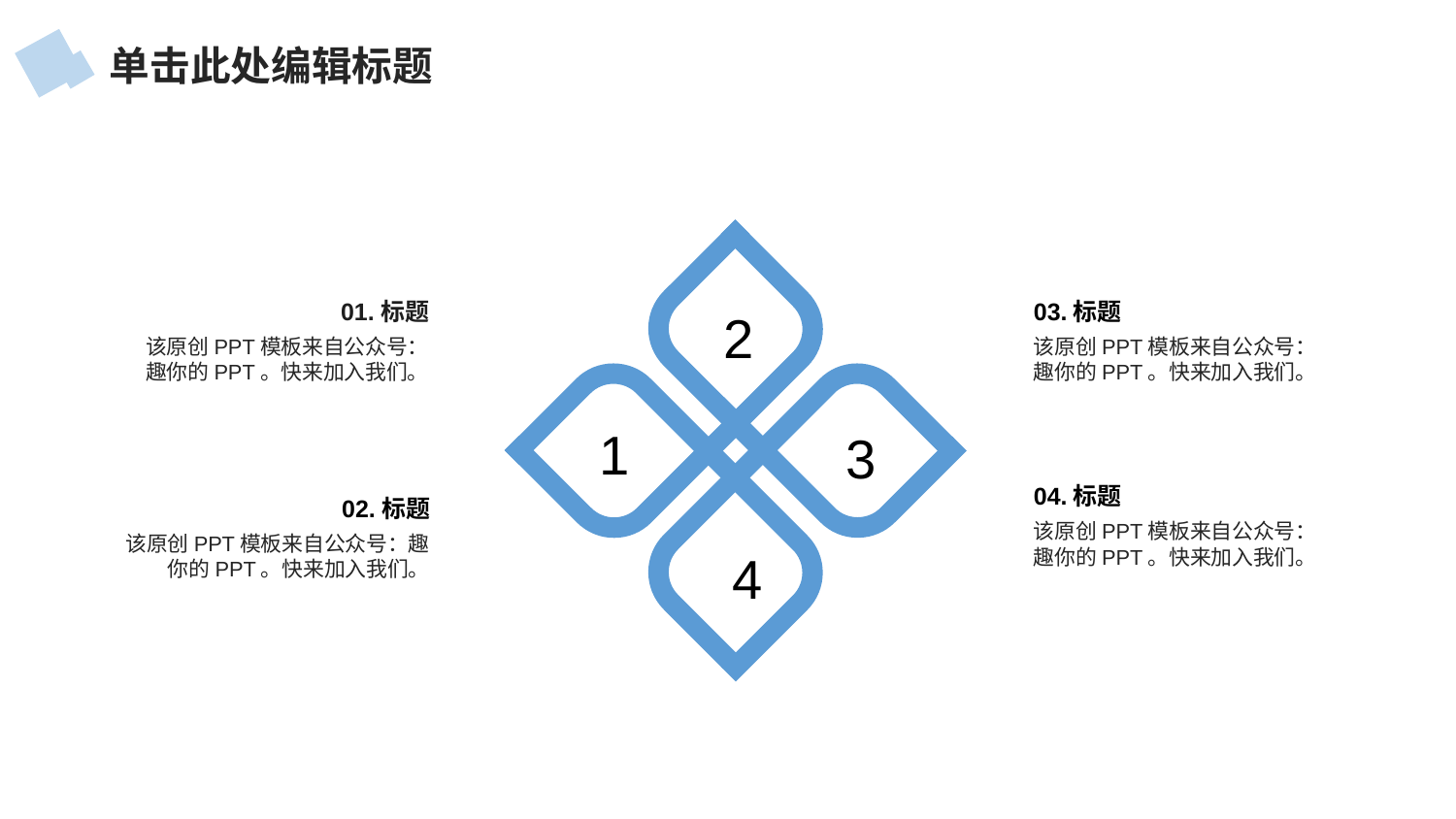

单击此处编辑标题

01.标题
03.标题
2
该原创PPT模板来自公众号：趣你的PPT。快来加入我们。
该原创PPT模板来自公众号：趣你的PPT。快来加入我们。

1
3
04.标题
02.标题
该原创PPT模板来自公众号：趣你的PPT。快来加入我们。
该原创PPT模板来自公众号：趣你的PPT。快来加入我们。
4